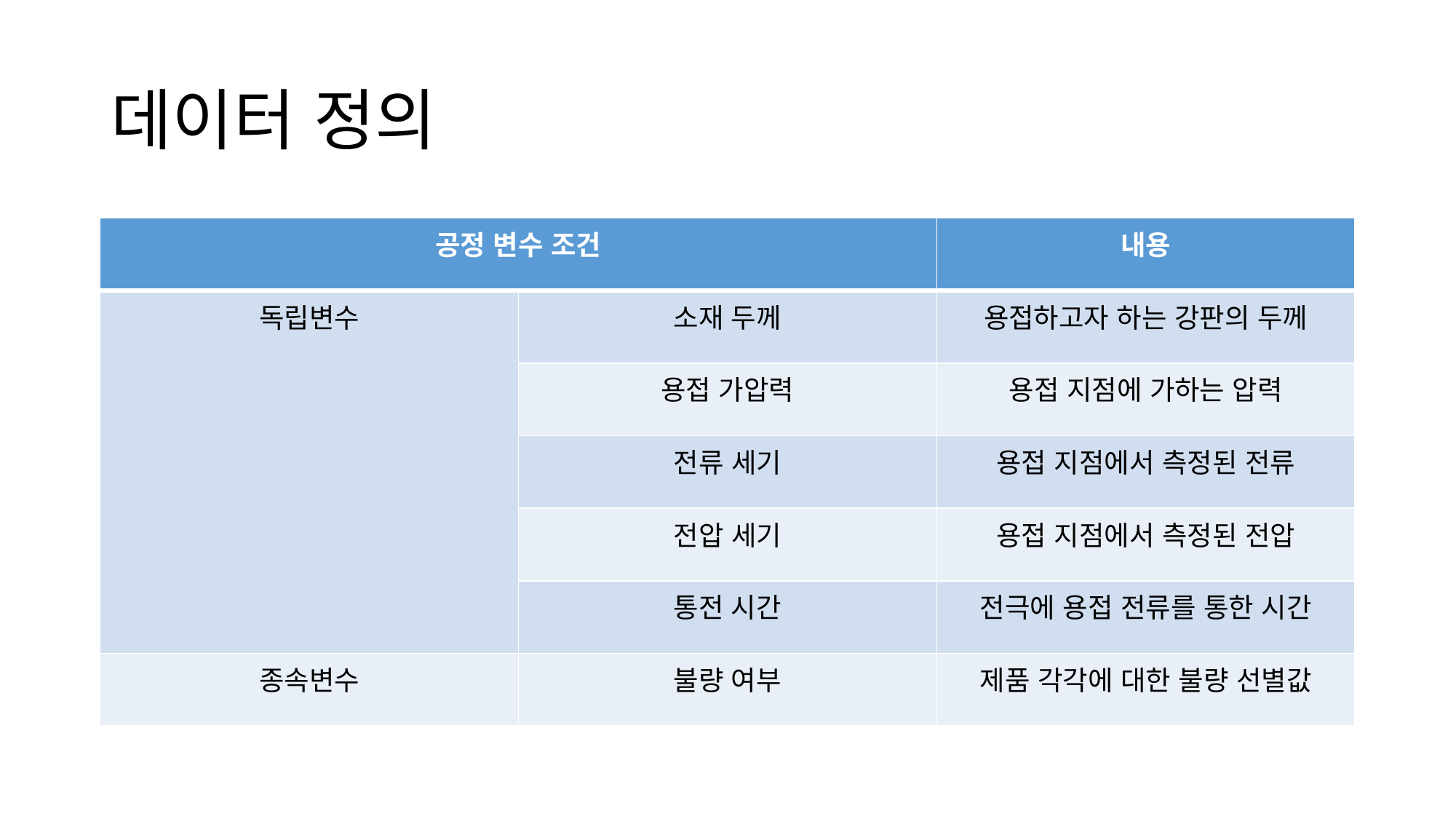

# 데이터 정의
| 공정 변수 조건 |  | 내용 |
| --- | --- | --- |
| 독립변수 | 소재 두께 | 용접하고자 하는 강판의 두께 |
|  | 용접 가압력 | 용접 지점에 가하는 압력 |
|  | 전류 세기 | 용접 지점에서 측정된 전류 |
|  | 전압 세기 | 용접 지점에서 측정된 전압 |
|  | 통전 시간 | 전극에 용접 전류를 통한 시간 |
| 종속변수 | 불량 여부 | 제품 각각에 대한 불량 선별값 |